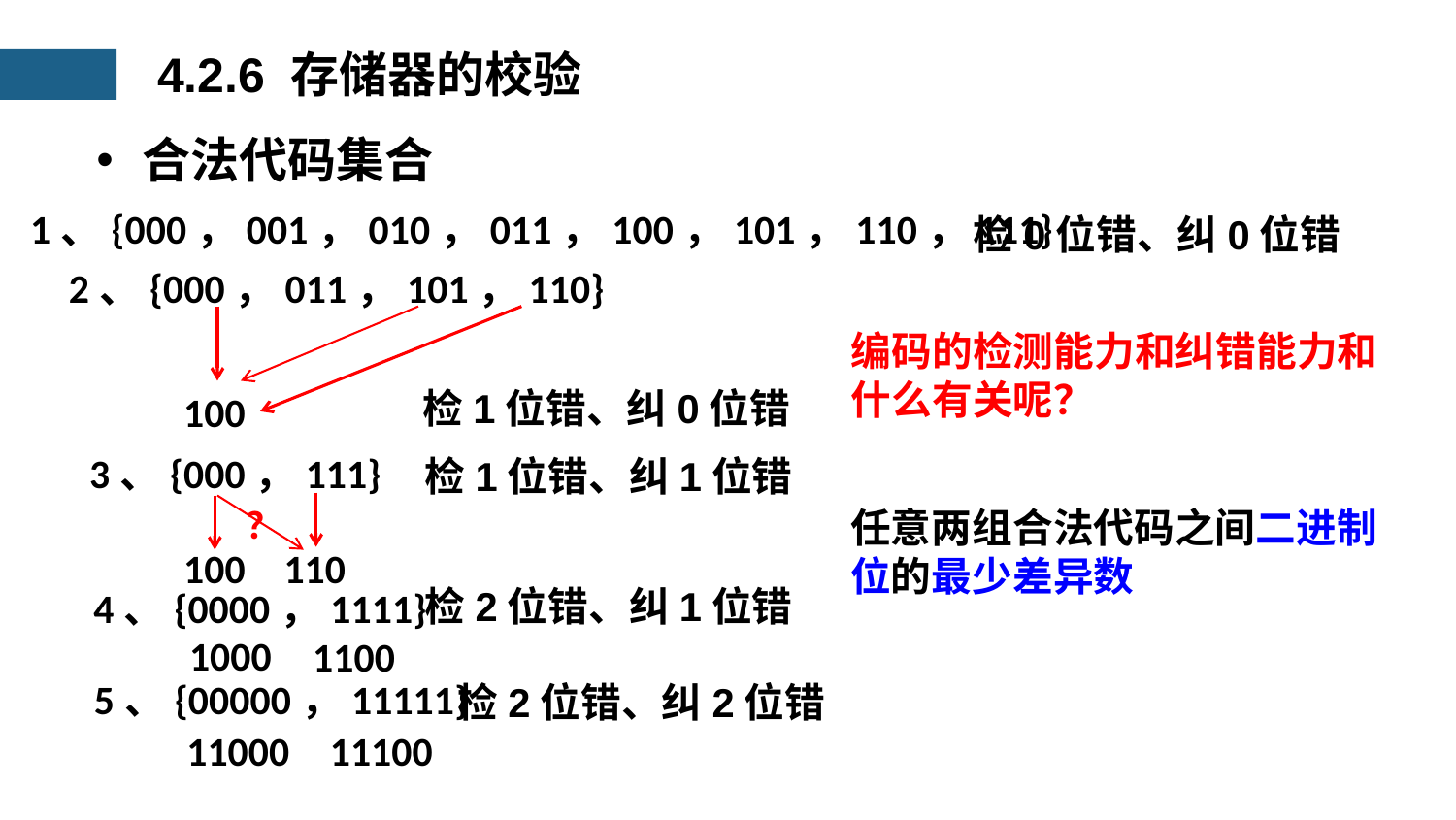

4.2.6 存储器的校验
合法代码集合
1、{000，001，010，011，100，101，110，111}
检0位错、纠0位错
2、{000，011，101，110}
编码的检测能力和纠错能力和什么有关呢？
检1位错、纠0位错
100
3、{000，111}
检1位错、纠1位错
？
任意两组合法代码之间二进制位的最少差异数
100
110
检2位错、纠1位错
4、{0000，1111}
1000
1100
5、{00000，11111}
检2位错、纠2位错
11000
11100